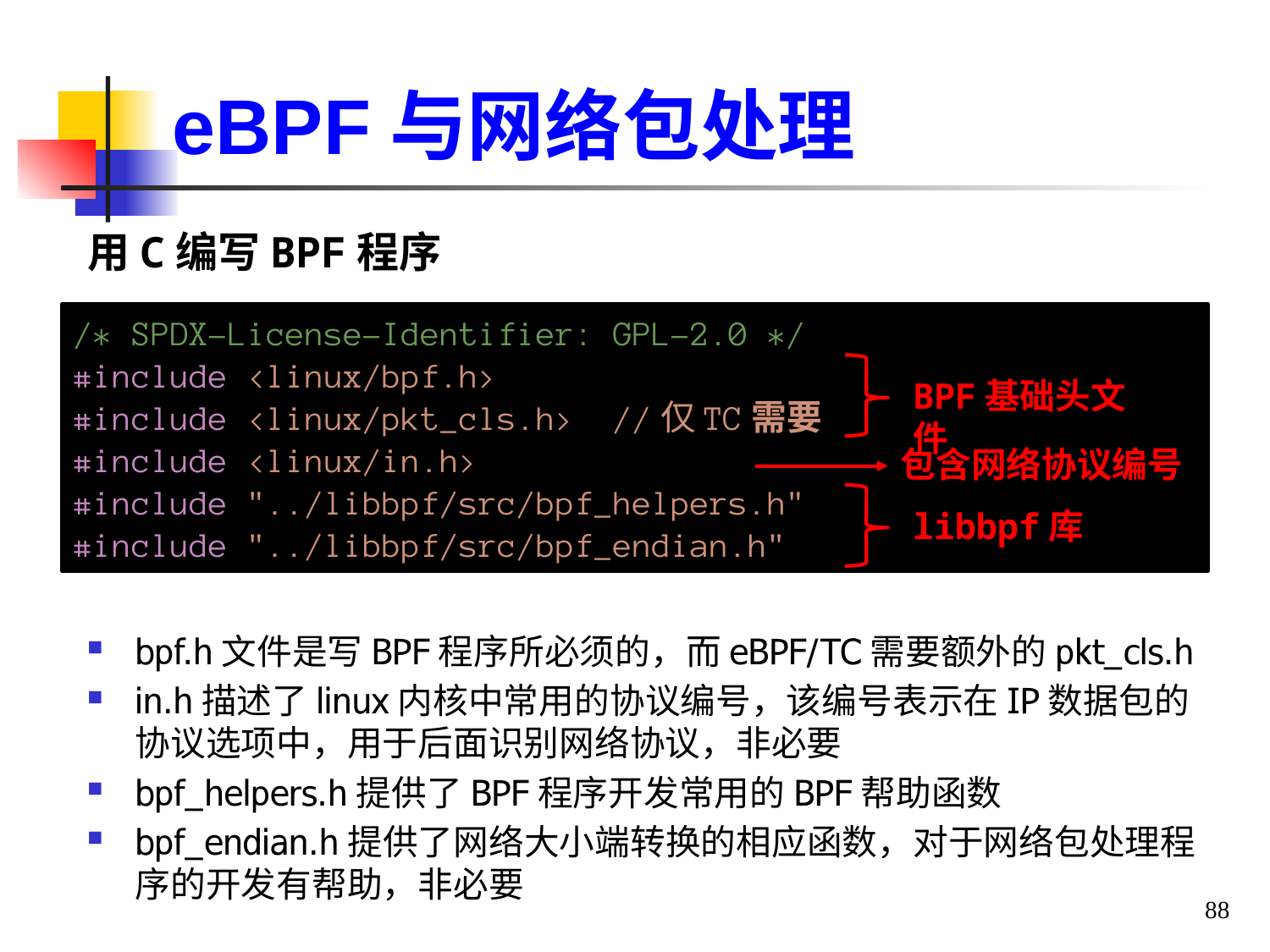

eBPF与网络包处理
用C编写BPF程序
/* SPDX-License-Identifier: GPL-2.0 */
#include <linux/bpf.h>
#include <linux/pkt_cls.h>  //仅TC需要
#include <linux/in.h>
#include "../libbpf/src/bpf_helpers.h"
#include "../libbpf/src/bpf_endian.h"

BPF基础头文件
包含网络协议编号

libbpf库
bpf.h文件是写BPF程序所必须的，而eBPF/TC需要额外的pkt_cls.h
in.h描述了linux内核中常用的协议编号，该编号表示在IP数据包的协议选项中，用于后面识别网络协议，非必要
bpf_helpers.h提供了BPF程序开发常用的BPF帮助函数
bpf_endian.h提供了网络大小端转换的相应函数，对于网络包处理程序的开发有帮助，非必要

88